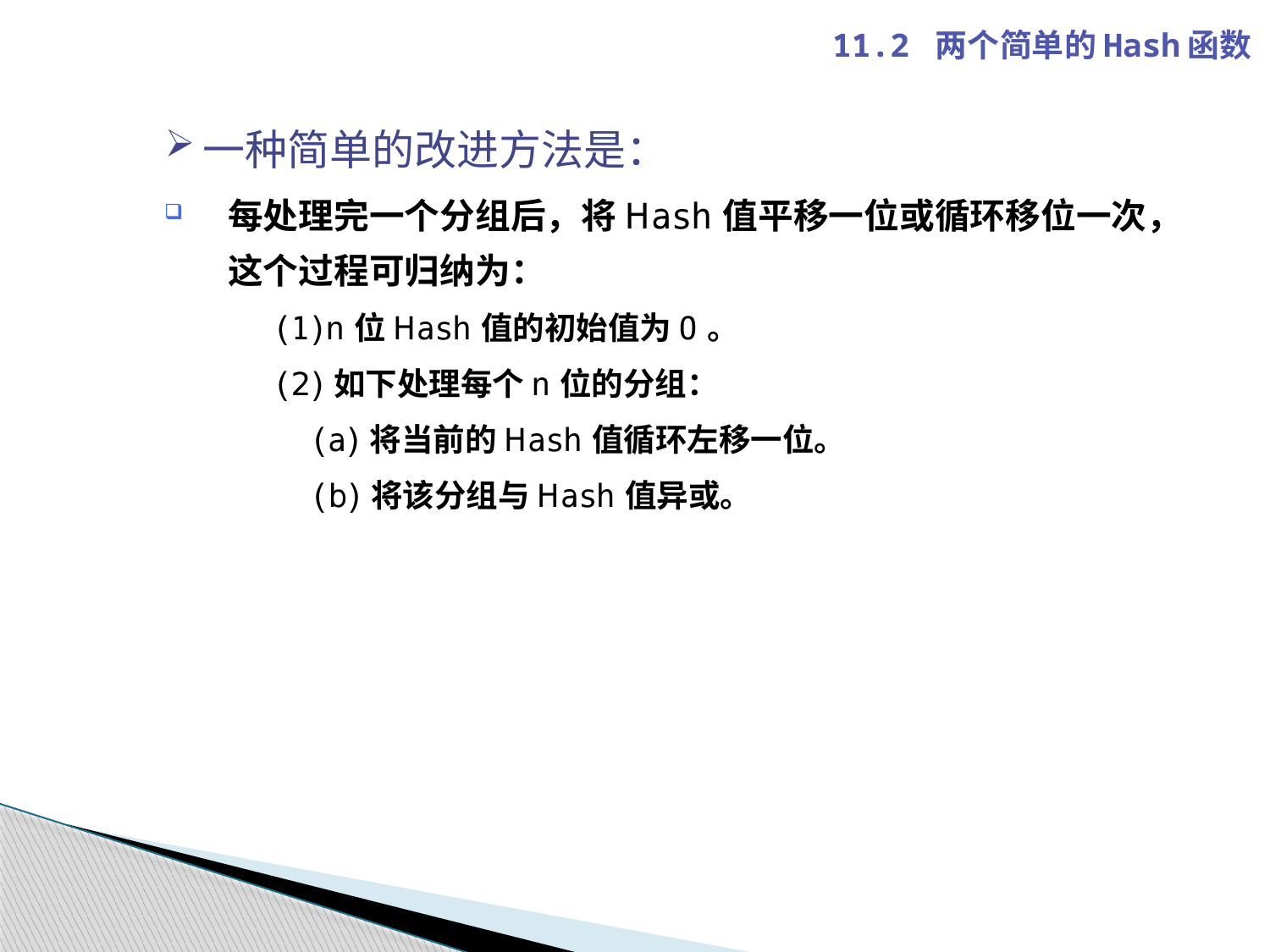

11.2 两个简单的Hash函数
一种简单的改进方法是：
每处理完一个分组后，将Hash值平移一位或循环移位一次，这个过程可归纳为：
(1)n位Hash值的初始值为0。
(2)如下处理每个n位的分组：
    (a)将当前的Hash值循环左移一位。
    (b)将该分组与Hash值异或。